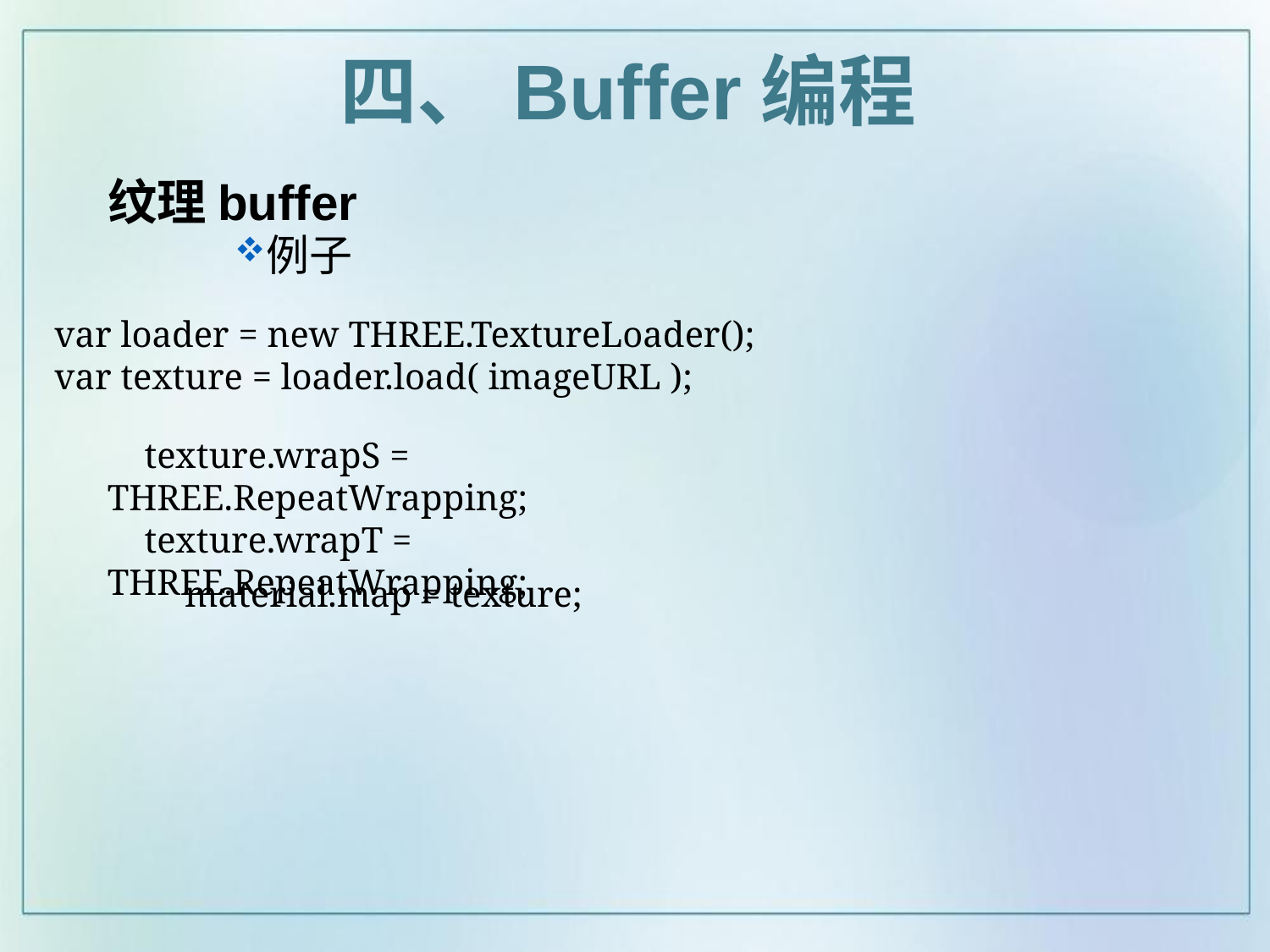

四、Buffer编程
纹理buffer
例子

var loader = new THREE.TextureLoader();
var texture = loader.load( imageURL );
texture.wrapS = THREE.RepeatWrapping;
texture.wrapT = THREE.RepeatWrapping;
material.map = texture;